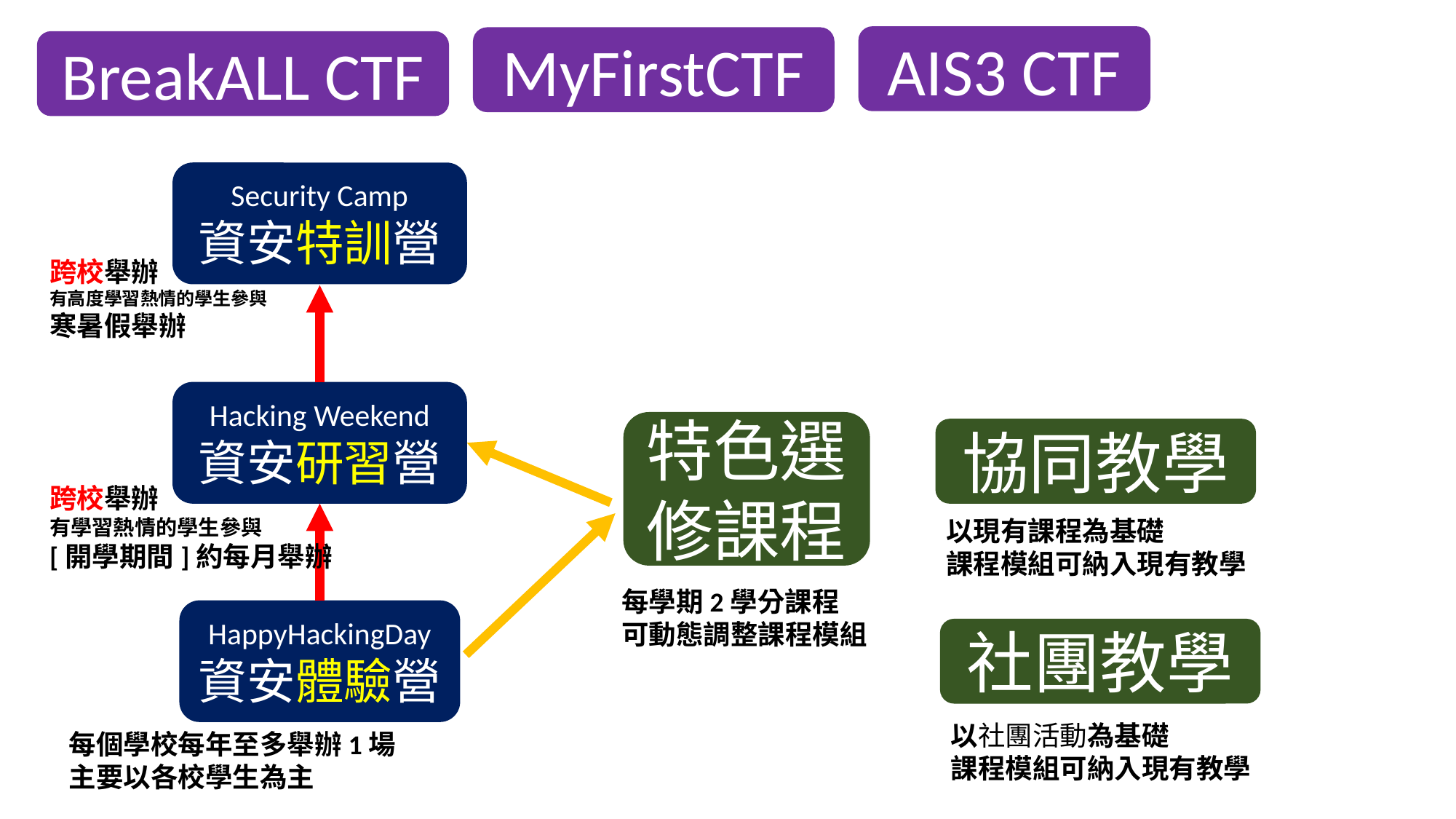

AIS3 CTF
MyFirstCTF
BreakALL CTF
Security Camp
資安特訓營
跨校舉辦
有高度學習熱情的學生參與
寒暑假舉辦
Hacking Weekend
資安研習營
特色選修課程
協同教學
跨校舉辦
有學習熱情的學生參與
[開學期間]約每月舉辦
以現有課程為基礎
課程模組可納入現有教學
每學期2學分課程
可動態調整課程模組
HappyHackingDay
資安體驗營
社團教學
以社團活動為基礎
課程模組可納入現有教學
每個學校每年至多舉辦1場
主要以各校學生為主